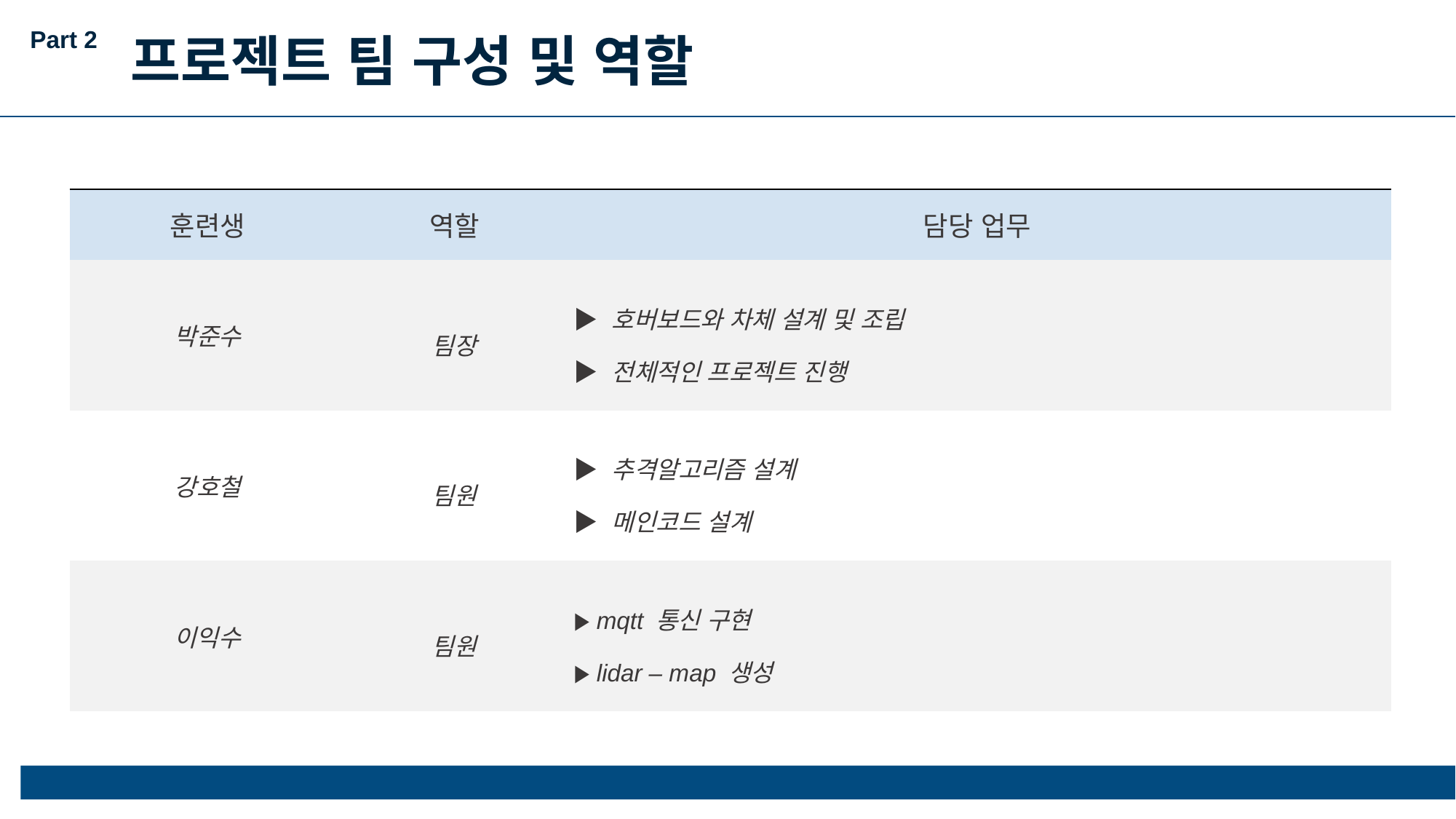

Part 2
프로젝트 팀 구성 및 역할
| 훈련생 | 역할 | 담당 업무 |
| --- | --- | --- |
| 박준수 | 팀장 | ▶ 호버보드와 차체 설계 및 조립 ▶ 전체적인 프로젝트 진행 |
| 강호철 | 팀원 | ▶ 추격알고리즘 설계 ▶ 메인코드 설계 |
| 이익수 | 팀원 | ▶ mqtt 통신 구현 ▶ lidar – map 생성 |